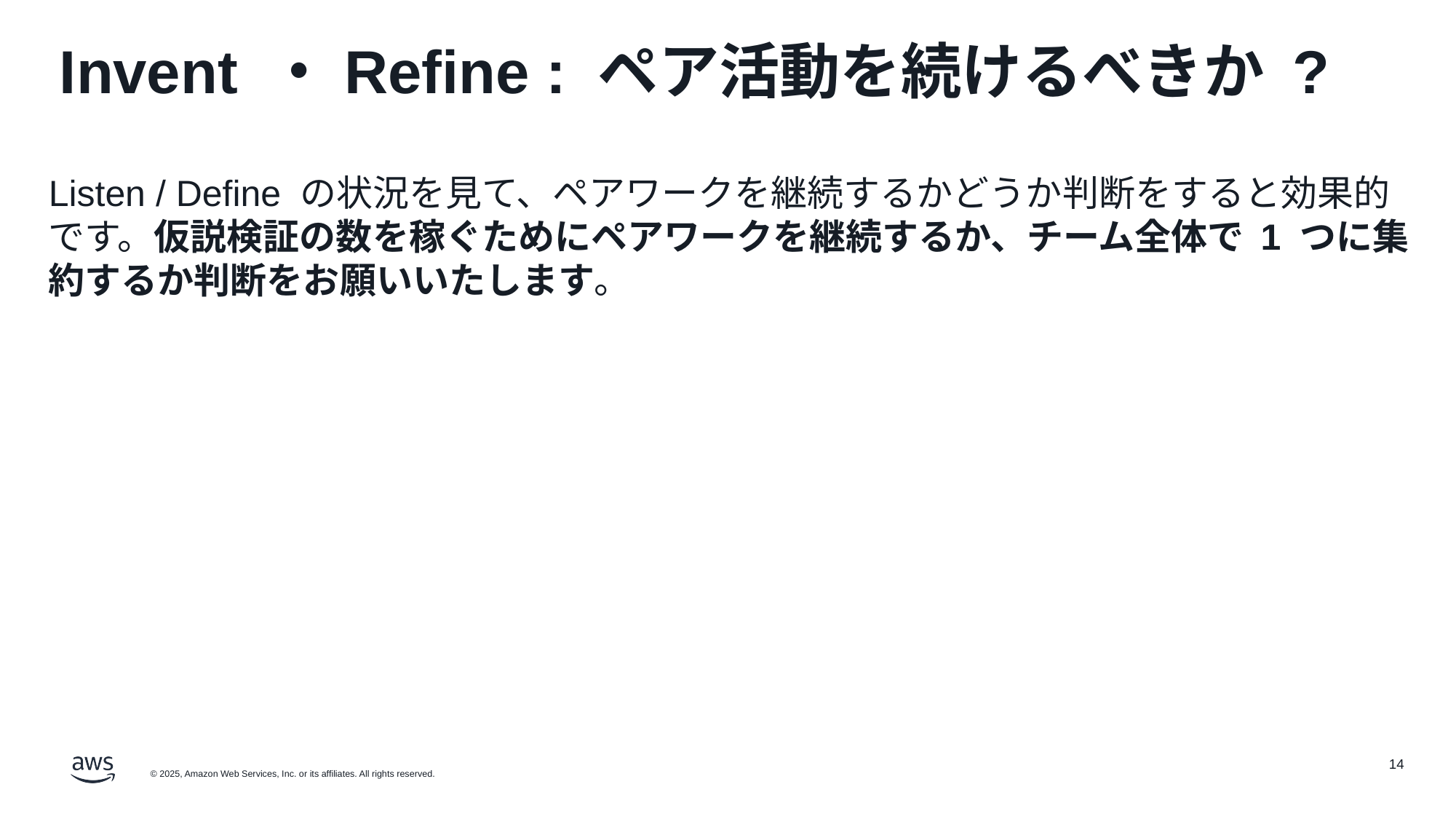

# Invent ・Refine : ペア活動を続けるべきか ?
Listen / Define の状況を見て、ペアワークを継続するかどうか判断をすると効果的です。仮説検証の数を稼ぐためにペアワークを継続するか、チーム全体で 1 つに集約するか判断をお願いいたします。
14